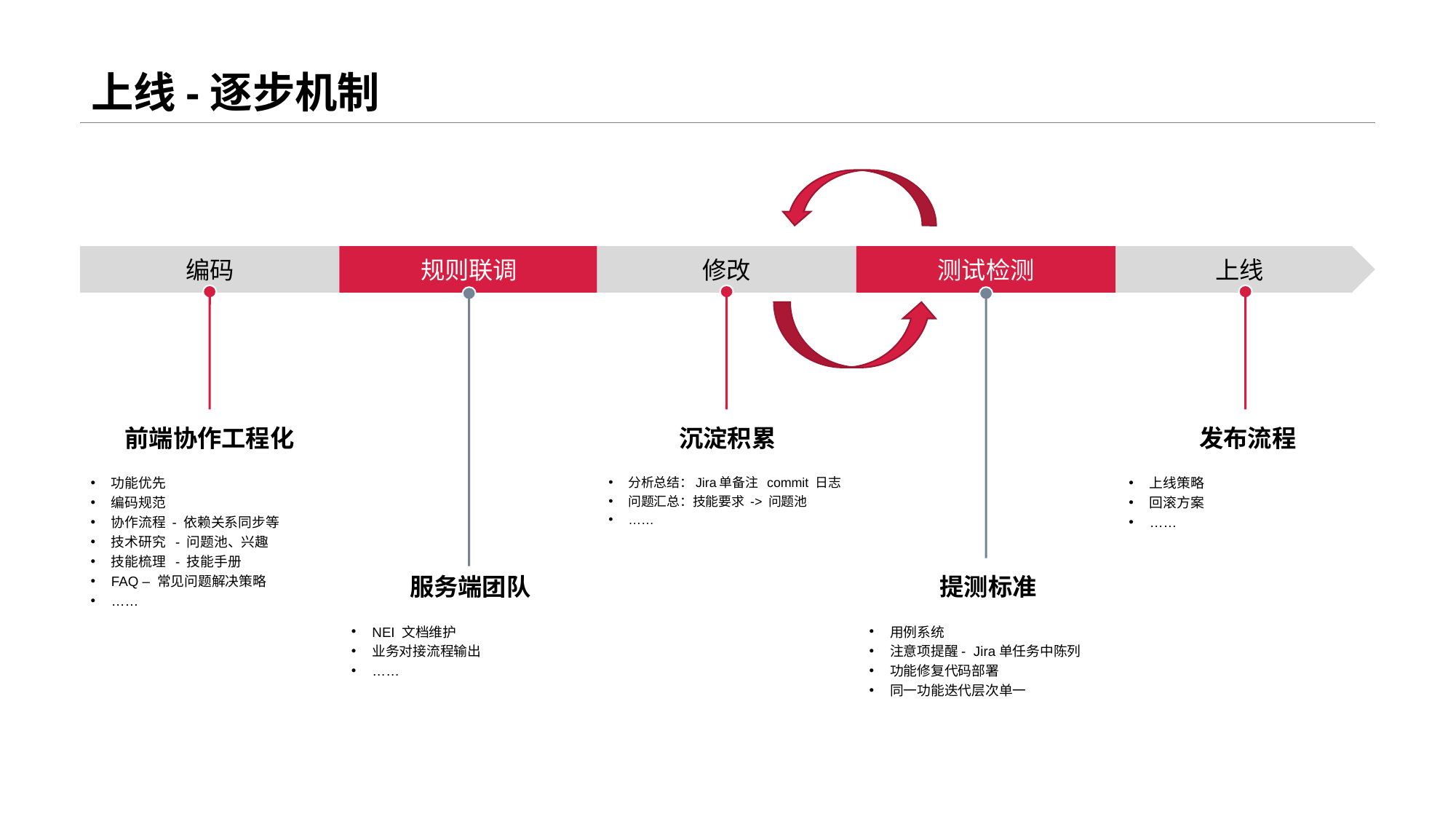

# 上线-逐步机制

编码
规则联调
修改
测试检测
上线

前端协作工程化
功能优先
编码规范
协作流程 - 依赖关系同步等
技术研究  - 问题池、兴趣
技能梳理  - 技能手册
FAQ – 常见问题解决策略
……
沉淀积累
分析总结：Jira单备注  commit 日志
问题汇总：技能要求 -> 问题池
……
发布流程
上线策略
回滚方案
……
服务端团队
NEI 文档维护
业务对接流程输出
……
提测标准
用例系统
注意项提醒-  Jira单任务中陈列
功能修复代码部署
同一功能迭代层次单一